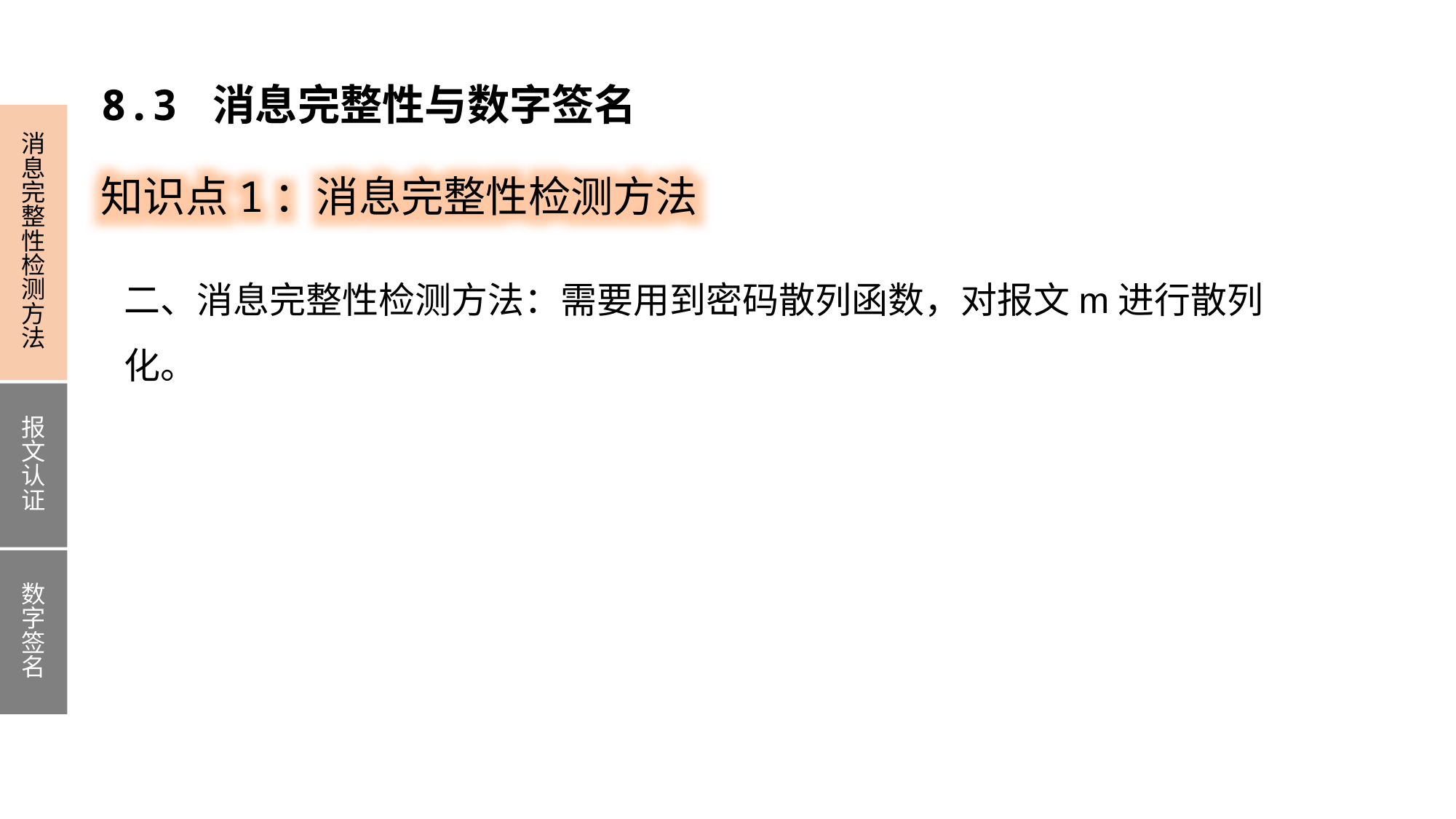

8.3 消息完整性与数字签名
消息完整性检测方法
报文认证
数字签名
知识点1：消息完整性检测方法
二、消息完整性检测方法：需要用到密码散列函数，对报文m进行散列化。